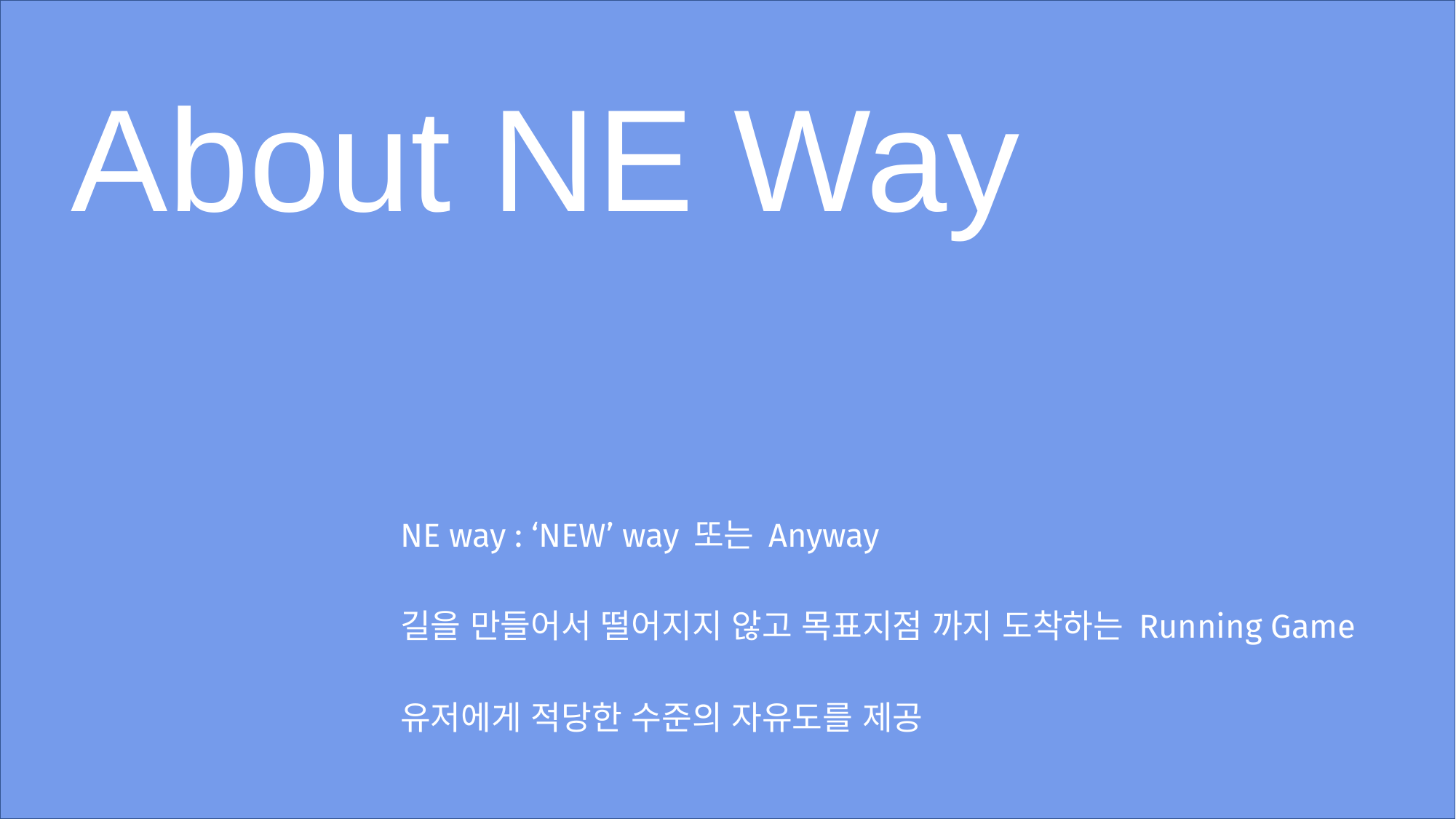

# About NE Way

NE way : ‘NEW’ way 또는 Anyway

길을 만들어서 떨어지지 않고 목표지점 까지 도착하는 Running Game

유저에게 적당한 수준의 자유도를 제공